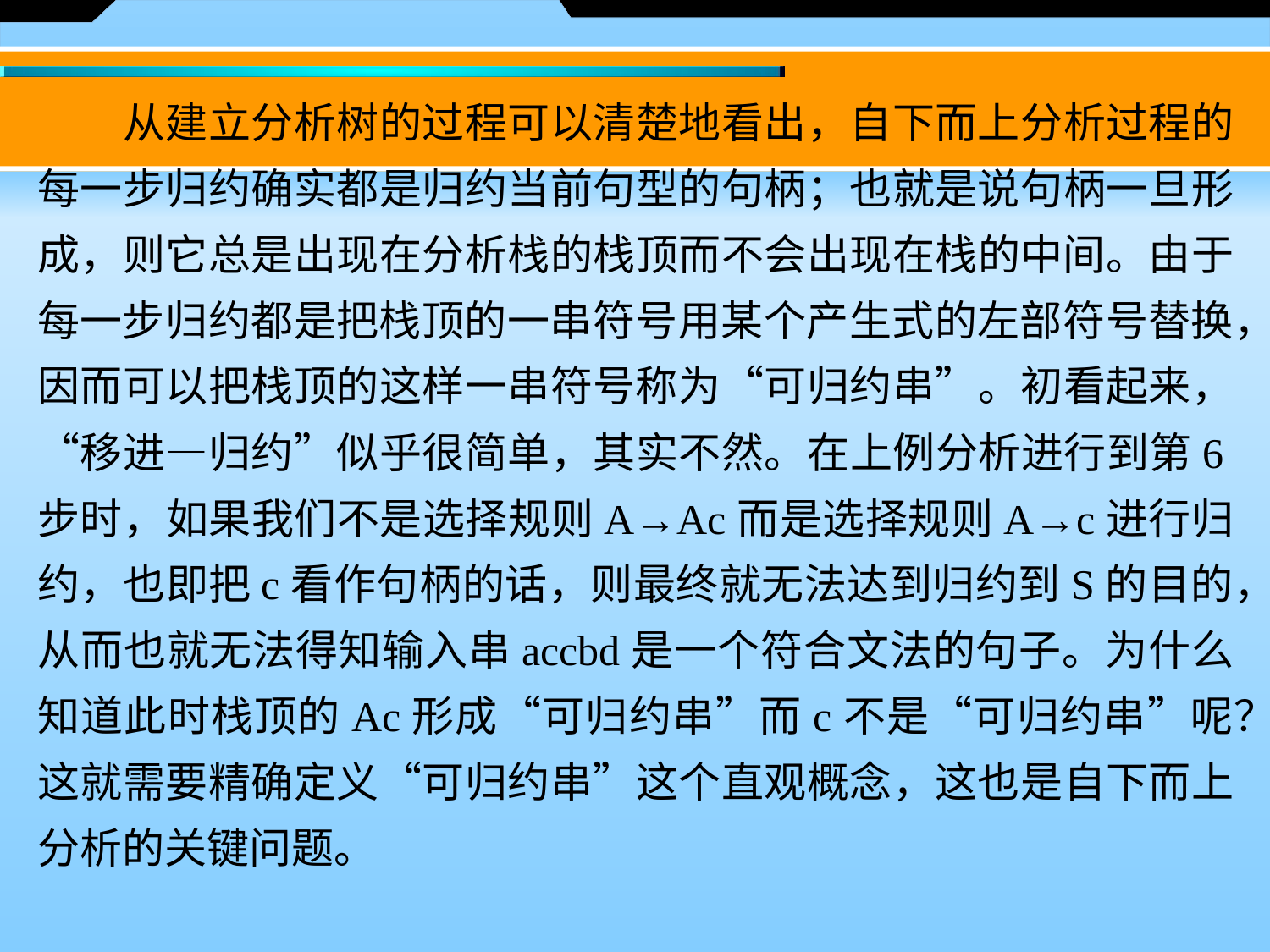

从建立分析树的过程可以清楚地看出，自下而上分析过程的每一步归约确实都是归约当前句型的句柄；也就是说句柄一旦形成，则它总是出现在分析栈的栈顶而不会出现在栈的中间。由于每一步归约都是把栈顶的一串符号用某个产生式的左部符号替换，因而可以把栈顶的这样一串符号称为“可归约串”。初看起来，“移进—归约”似乎很简单，其实不然。在上例分析进行到第6步时，如果我们不是选择规则A→Ac而是选择规则A→c进行归约，也即把c看作句柄的话，则最终就无法达到归约到S的目的，从而也就无法得知输入串accbd是一个符合文法的句子。为什么知道此时栈顶的Ac形成“可归约串”而c不是“可归约串”呢？这就需要精确定义“可归约串”这个直观概念，这也是自下而上分析的关键问题。